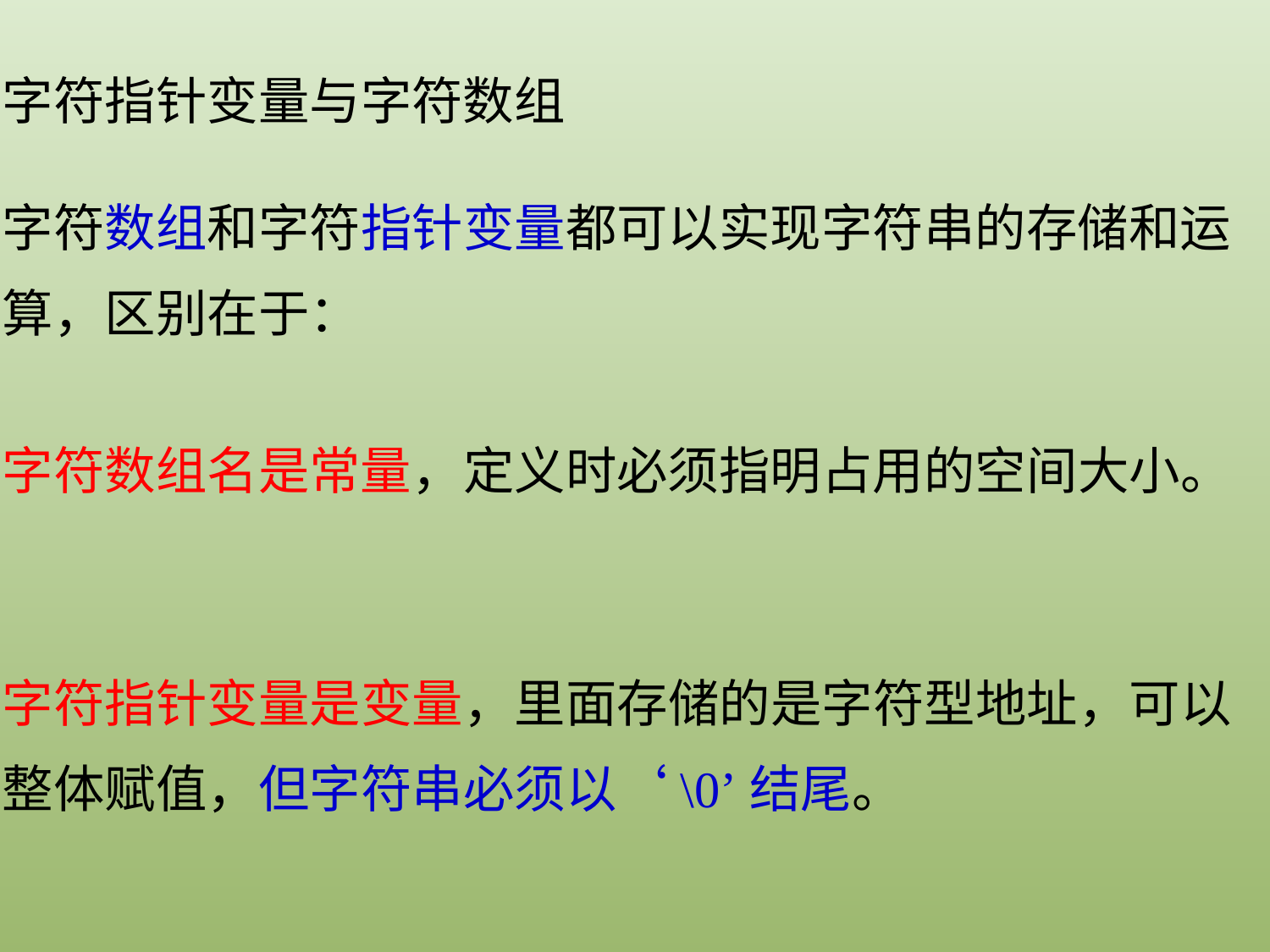

字符指针变量与字符数组
字符数组和字符指针变量都可以实现字符串的存储和运算，区别在于：
字符数组名是常量，定义时必须指明占用的空间大小。
字符指针变量是变量，里面存储的是字符型地址，可以整体赋值，但字符串必须以‘\0’结尾。
486